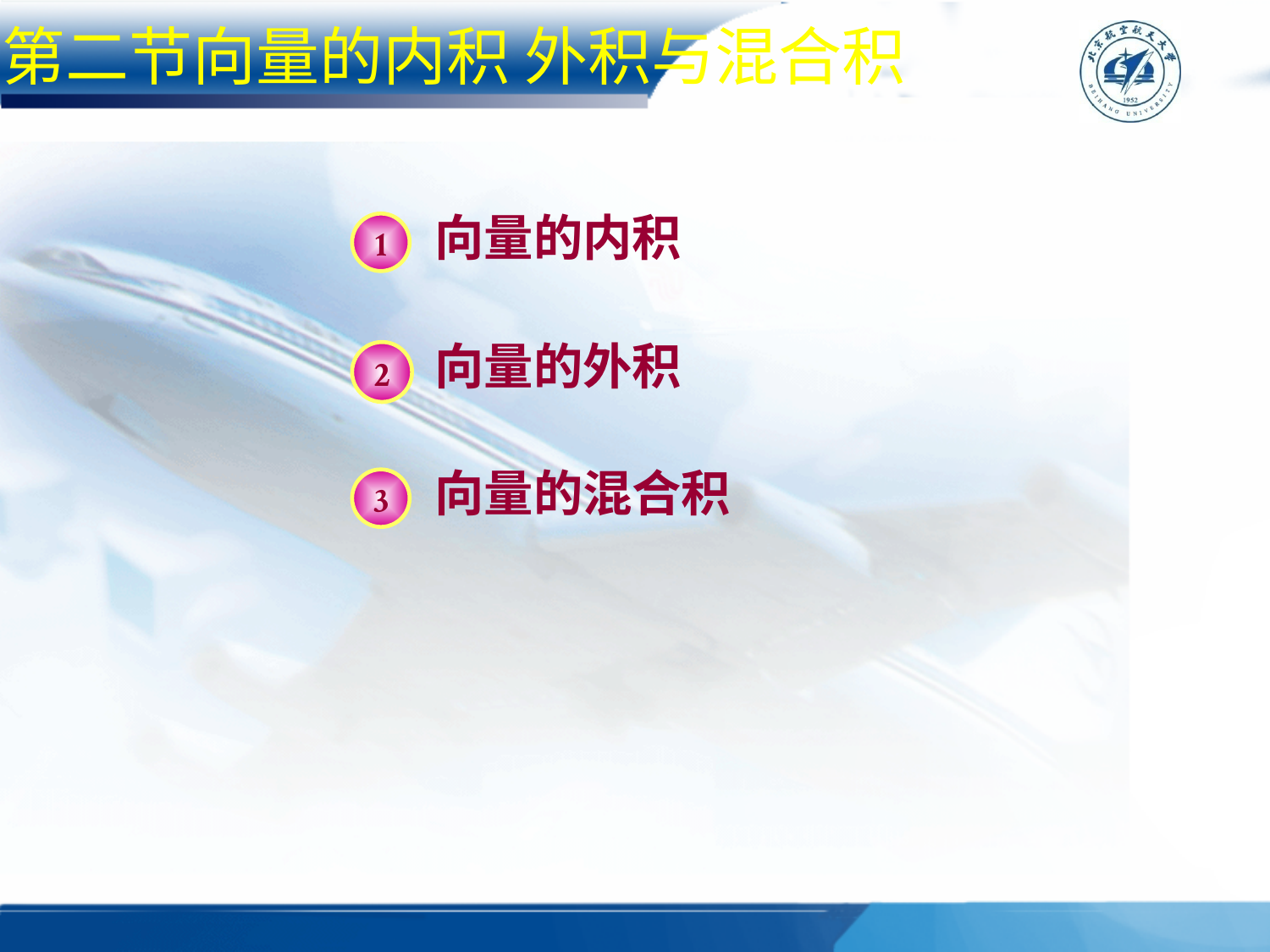

第二节向量的内积 外积与混合积
向量的内积
1
向量的外积
2
向量的混合积
3